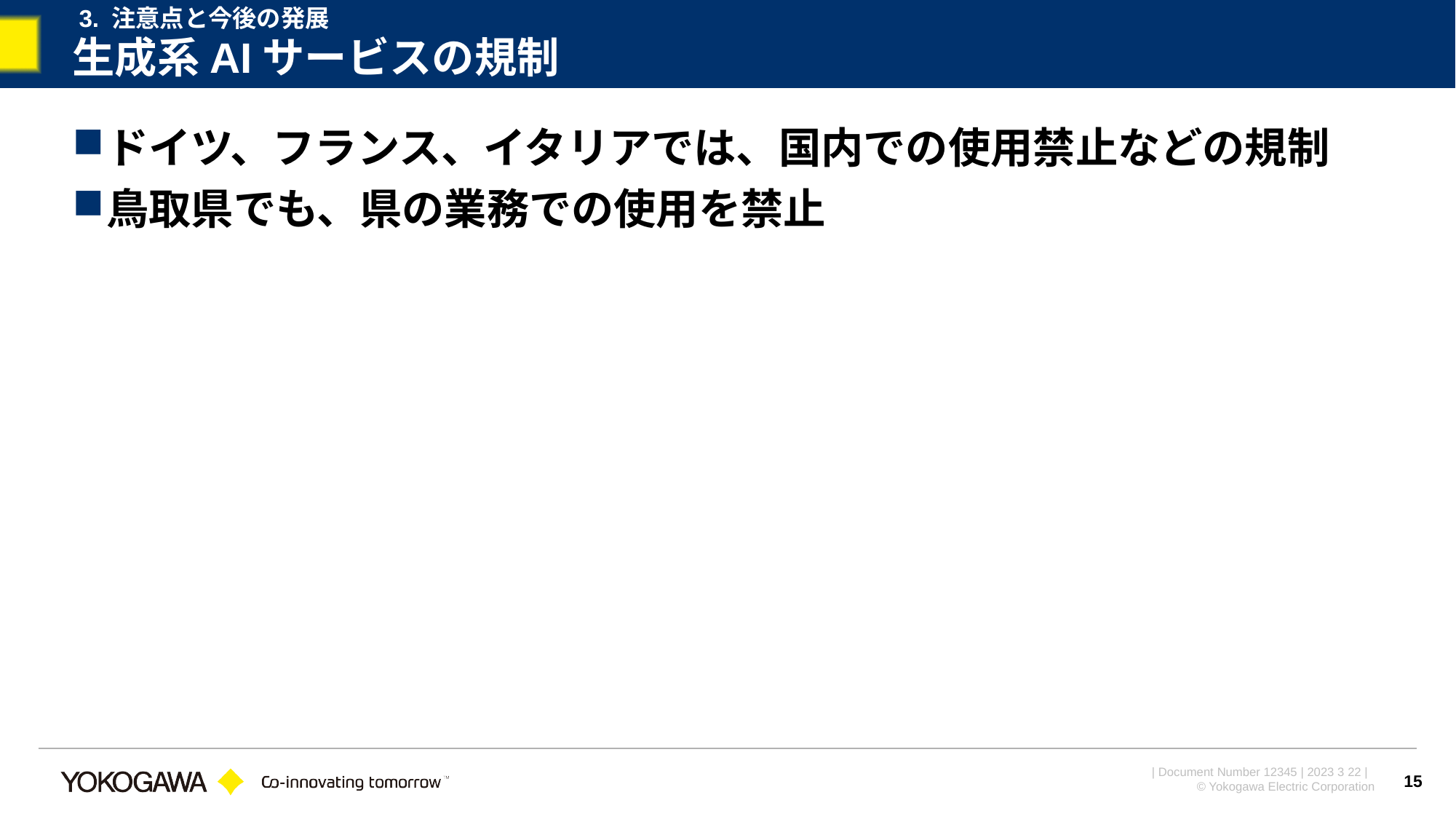

3. 注意点と今後の発展
# 生成系AIサービスの規制
ドイツ、フランス、イタリアでは、国内での使用禁止などの規制
鳥取県でも、県の業務での使用を禁止
15